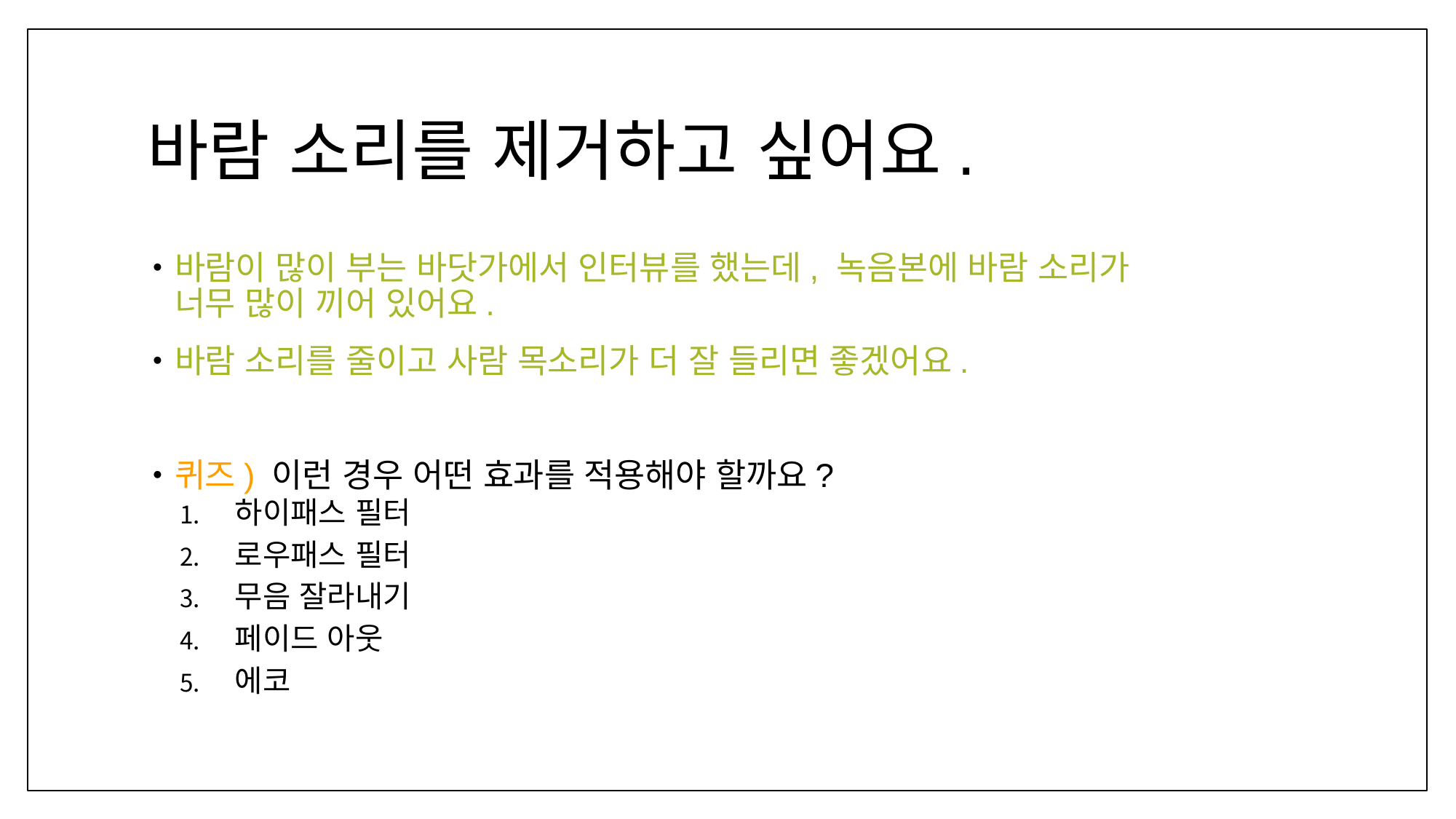

# 바람 소리를 제거하고 싶어요.
바람이 많이 부는 바닷가에서 인터뷰를 했는데, 녹음본에 바람 소리가
너무 많이 끼어 있어요.
바람 소리를 줄이고 사람 목소리가 더 잘 들리면 좋겠어요.

퀴즈) 이런 경우 어떤 효과를 적용해야 할까요?
하이패스 필터
로우패스 필터
무음 잘라내기
페이드 아웃
에코